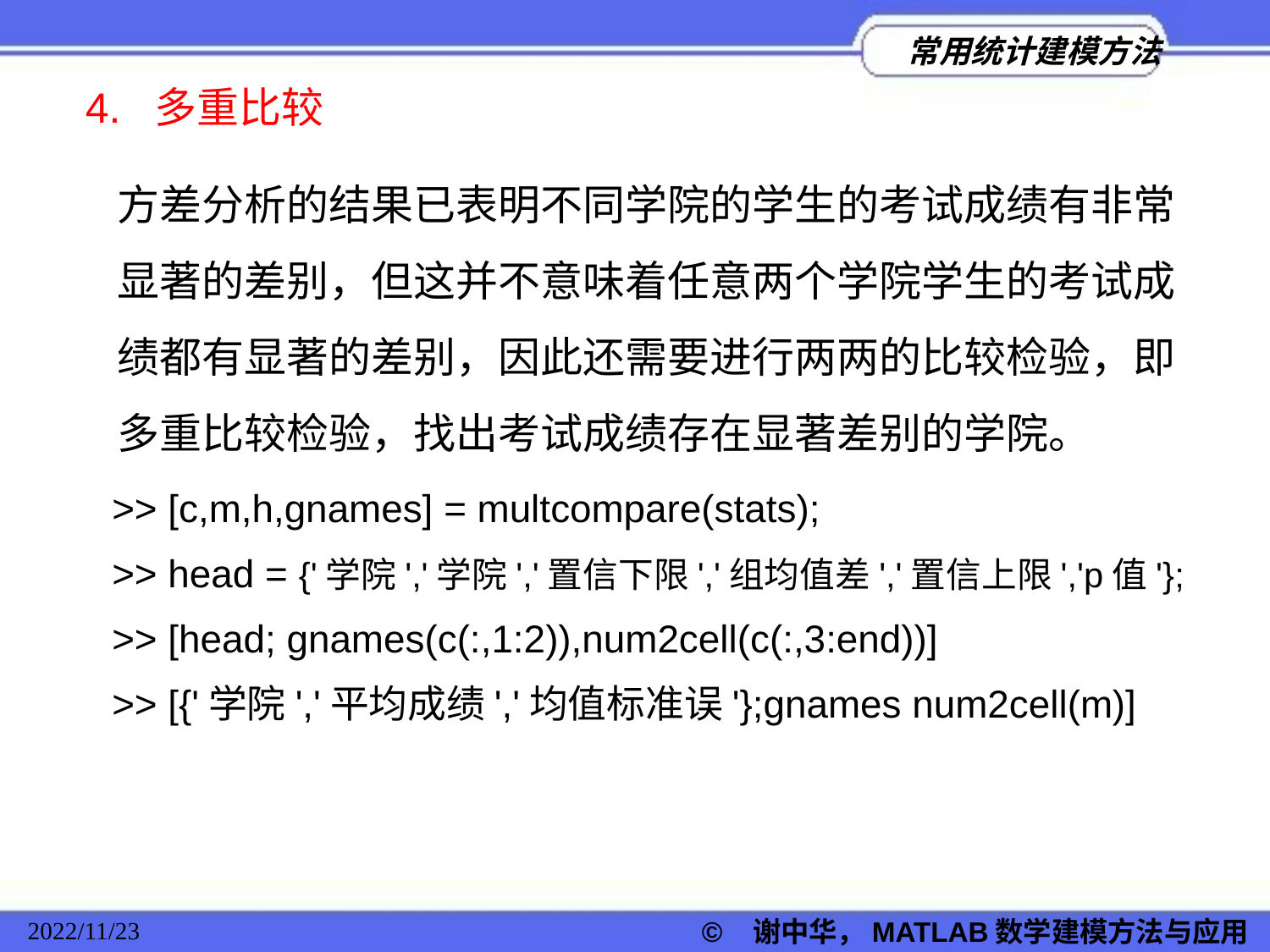

4.  多重比较
方差分析的结果已表明不同学院的学生的考试成绩有非常显著的差别，但这并不意味着任意两个学院学生的考试成绩都有显著的差别，因此还需要进行两两的比较检验，即多重比较检验，找出考试成绩存在显著差别的学院。
>> [c,m,h,gnames] = multcompare(stats);
>> head = {'学院','学院','置信下限','组均值差','置信上限','p值'};
>> [head; gnames(c(:,1:2)),num2cell(c(:,3:end))]
>> [{'学院','平均成绩','均值标准误'};gnames num2cell(m)]
©   谢中华，MATLAB数学建模方法与应用
2022/11/23